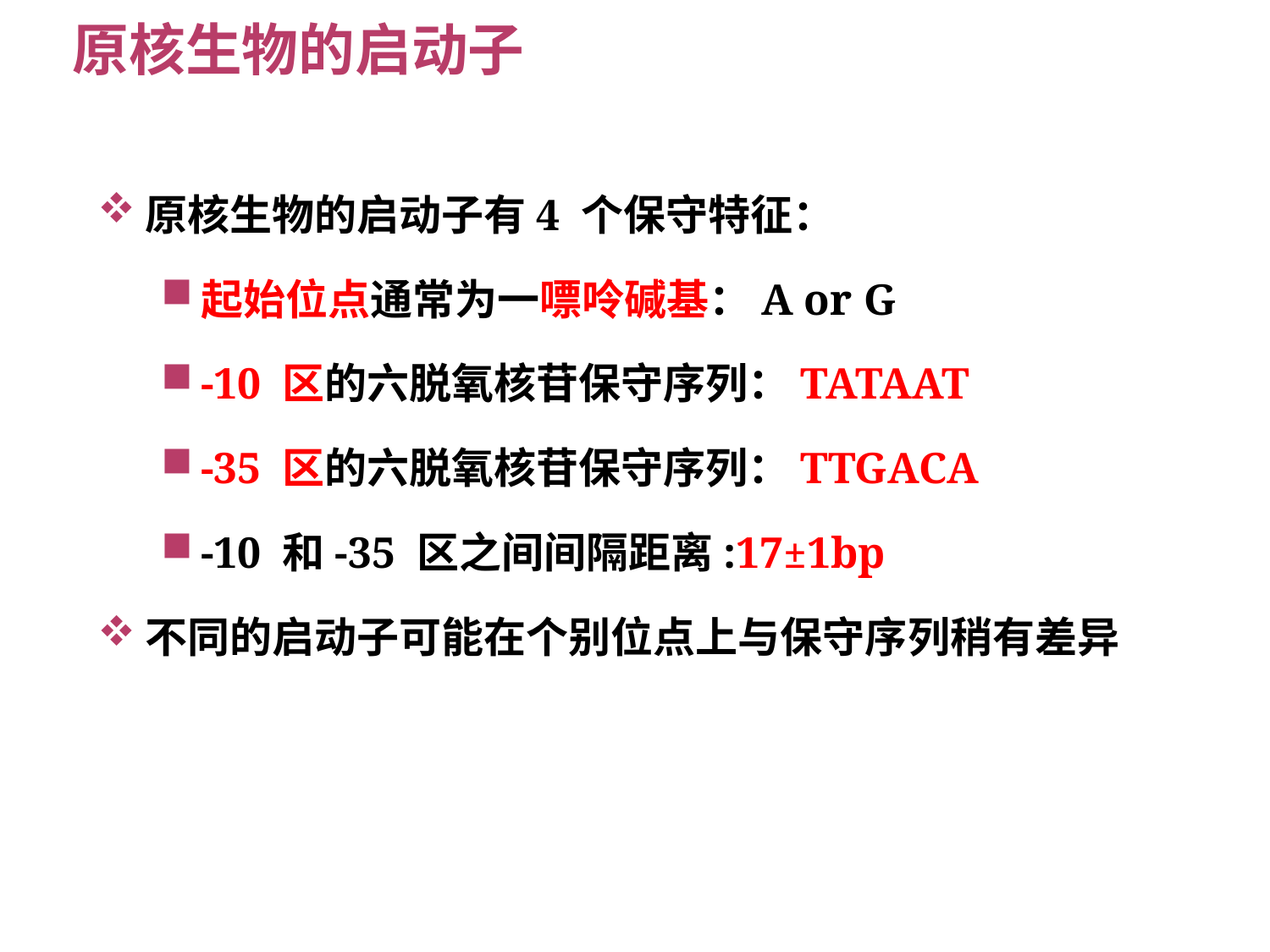

# 原核生物的启动子
原核生物的启动子有4 个保守特征：
起始位点通常为一嘌呤碱基：A or G
-10 区的六脱氧核苷保守序列：TATAAT
-35 区的六脱氧核苷保守序列：TTGACA
-10 和-35 区之间间隔距离:17±1bp
不同的启动子可能在个别位点上与保守序列稍有差异